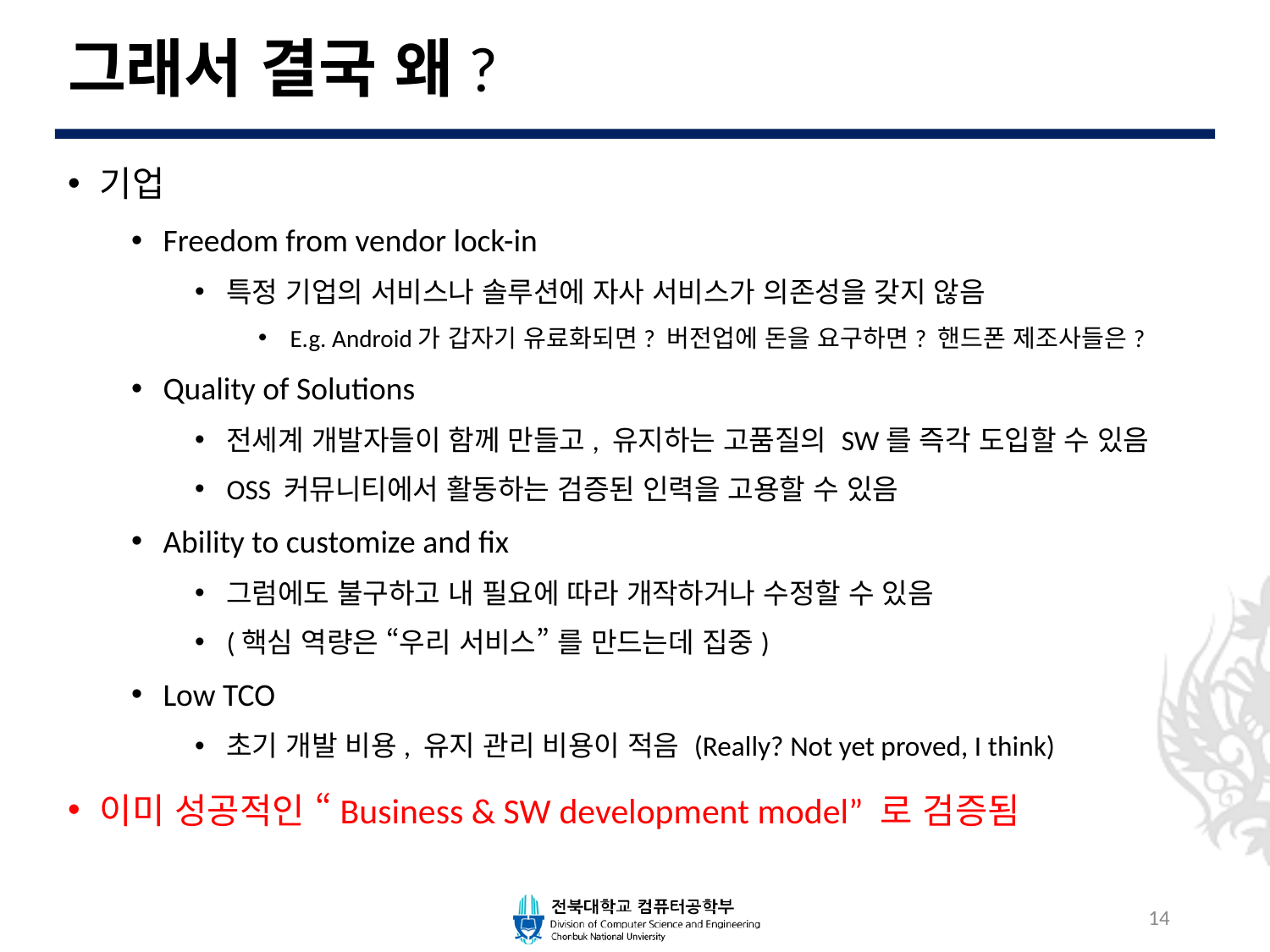

# 그래서 결국 왜?
기업
Freedom from vendor lock-in
특정 기업의 서비스나 솔루션에 자사 서비스가 의존성을 갖지 않음
E.g. Android가 갑자기 유료화되면? 버전업에 돈을 요구하면? 핸드폰 제조사들은?
Quality of Solutions
전세계 개발자들이 함께 만들고, 유지하는 고품질의 SW를 즉각 도입할 수 있음
OSS 커뮤니티에서 활동하는 검증된 인력을 고용할 수 있음
Ability to customize and fix
그럼에도 불구하고 내 필요에 따라 개작하거나 수정할 수 있음
(핵심 역량은 “우리 서비스” 를 만드는데 집중)
Low TCO
초기 개발 비용, 유지 관리 비용이 적음 (Really? Not yet proved, I think)
이미 성공적인 “Business & SW development model” 로 검증됨
14